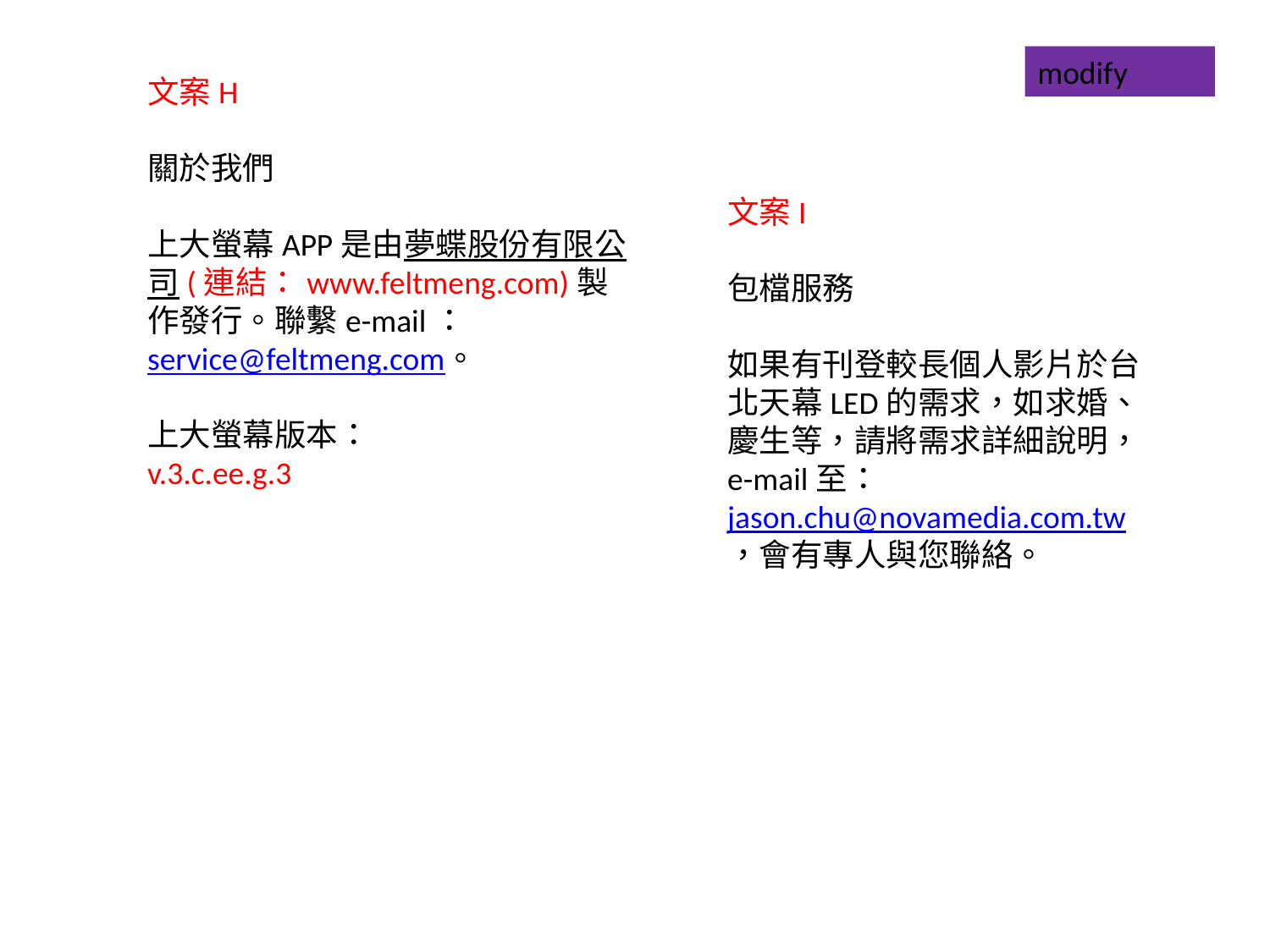

modify
文案H

關於我們

上大螢幕APP是由夢蝶股份有限公司(連結：www.feltmeng.com)製作發行。聯繫e-mail：service@feltmeng.com。

上大螢幕版本：
v.3.c.ee.g.3
文案I

包檔服務

如果有刊登較長個人影片於台北天幕LED的需求，如求婚、慶生等，請將需求詳細說明，e-mail至：
jason.chu@novamedia.com.tw，會有專人與您聯絡。